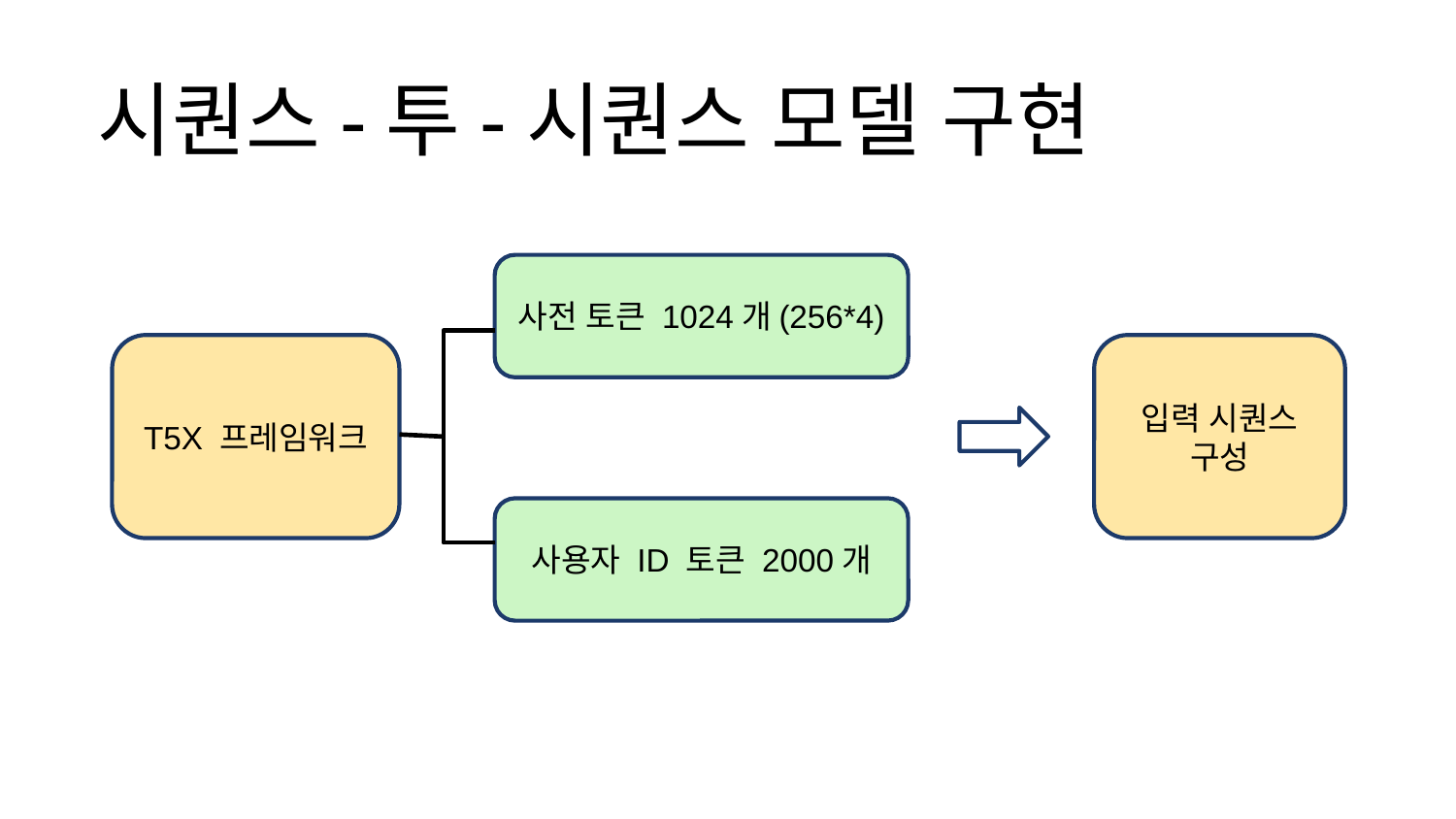

시퀀스-투-시퀀스 모델 구현
사전 토큰 1024개(256*4)

T5X 프레임워크
입력 시퀀스 구성

사용자 ID 토큰 2000개